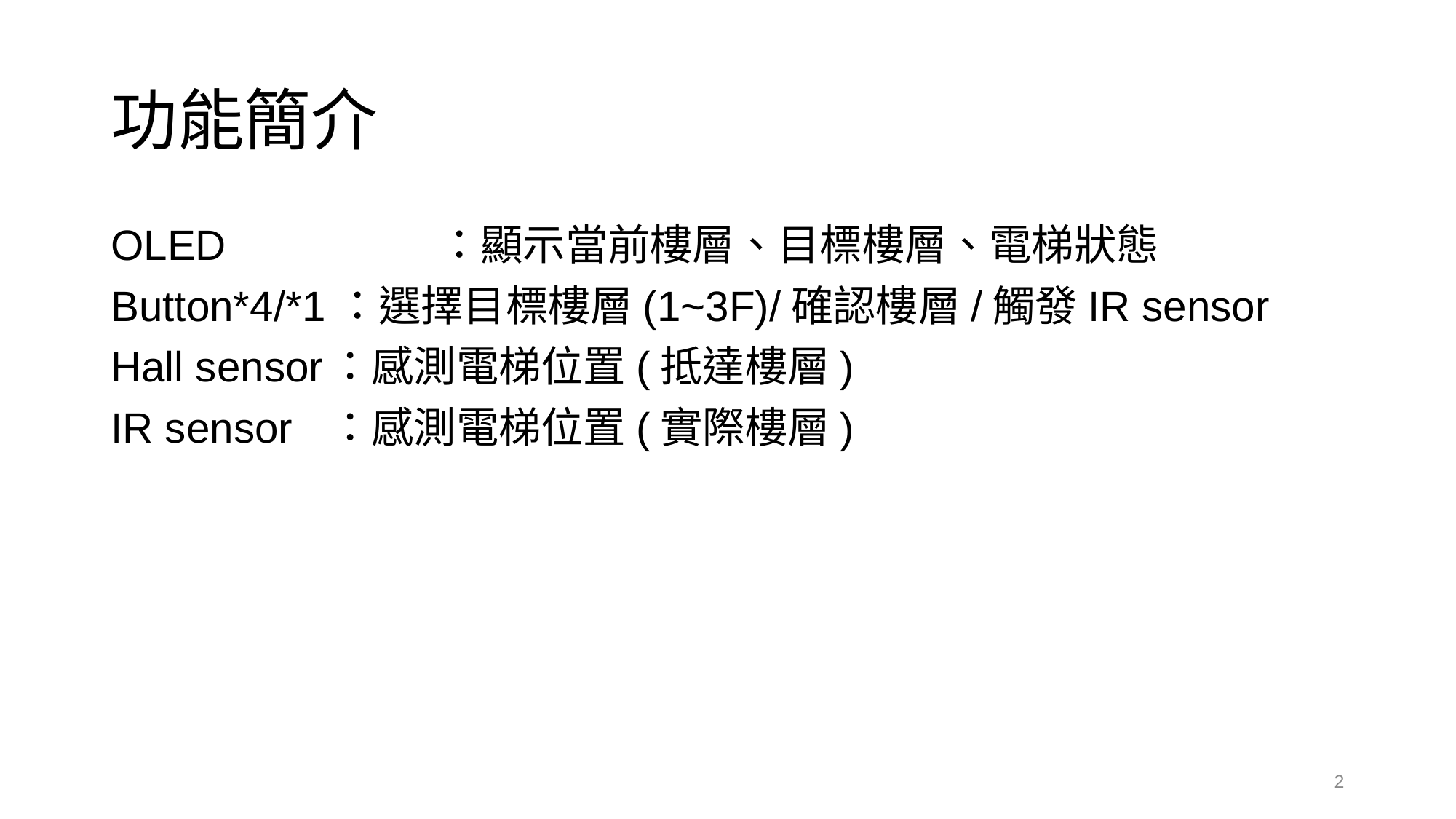

# 功能簡介
OLED		：顯示當前樓層、目標樓層、電梯狀態
Button*4/*1：選擇目標樓層(1~3F)/確認樓層/觸發IR sensor
Hall sensor	：感測電梯位置(抵達樓層)
IR sensor	：感測電梯位置(實際樓層)
2